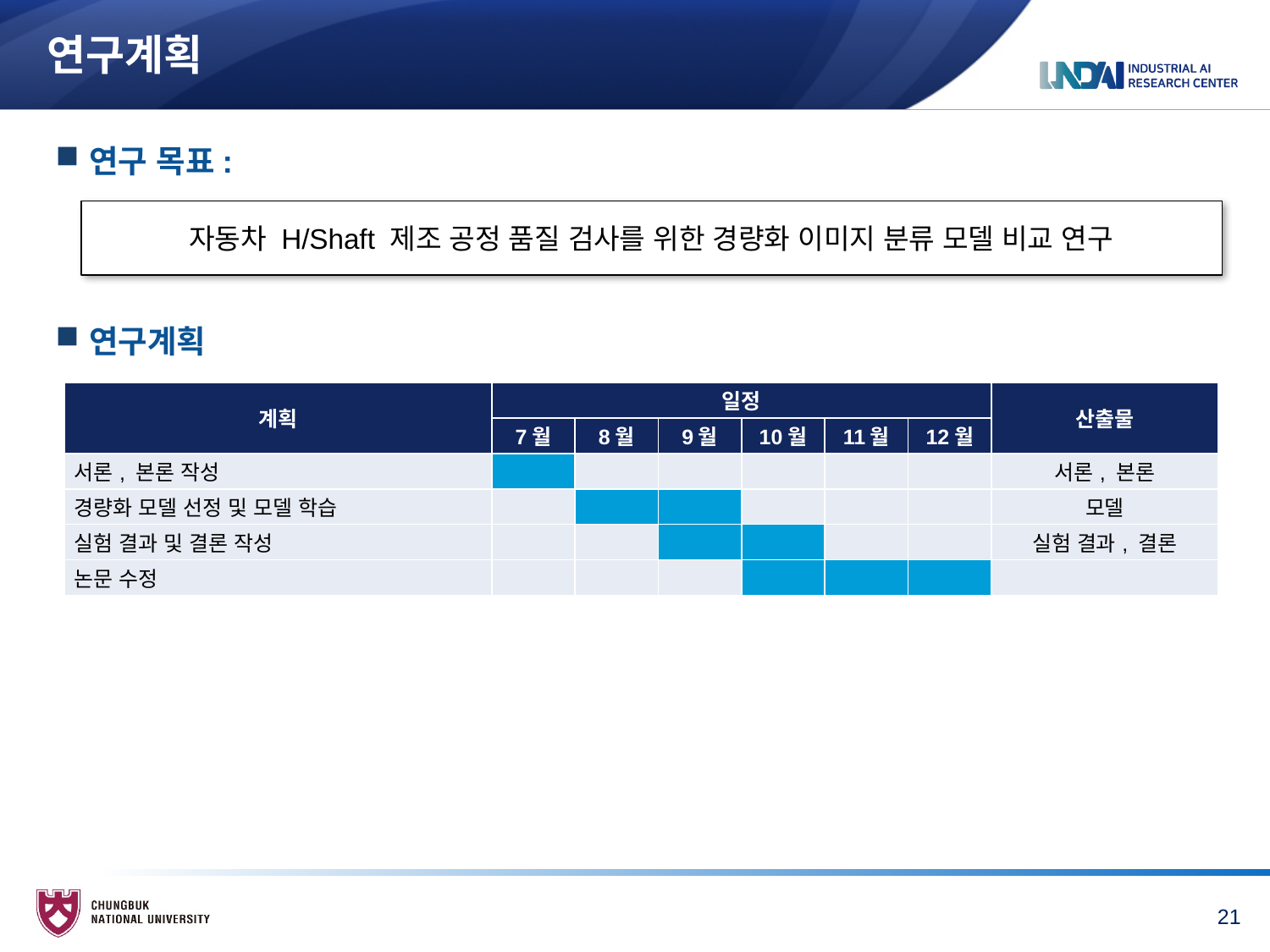

# 연구계획
연구 목표:

연구계획
자동차 H/Shaft 제조 공정 품질 검사를 위한 경량화 이미지 분류 모델 비교 연구
| 계획 | 일정 |  |  |  |  |  | 산출물 |
| --- | --- | --- | --- | --- | --- | --- | --- |
|  | 7월 | 8월 | 9월 | 10월 | 11월 | 12월 |  |
| 서론, 본론 작성 |  |  |  |  |  |  | 서론, 본론 |
| 경량화 모델 선정 및 모델 학습 |  |  |  |  |  |  | 모델 |
| 실험 결과 및 결론 작성 |  |  |  |  |  |  | 실험 결과, 결론 |
| 논문 수정 |  |  |  |  |  |  |  |